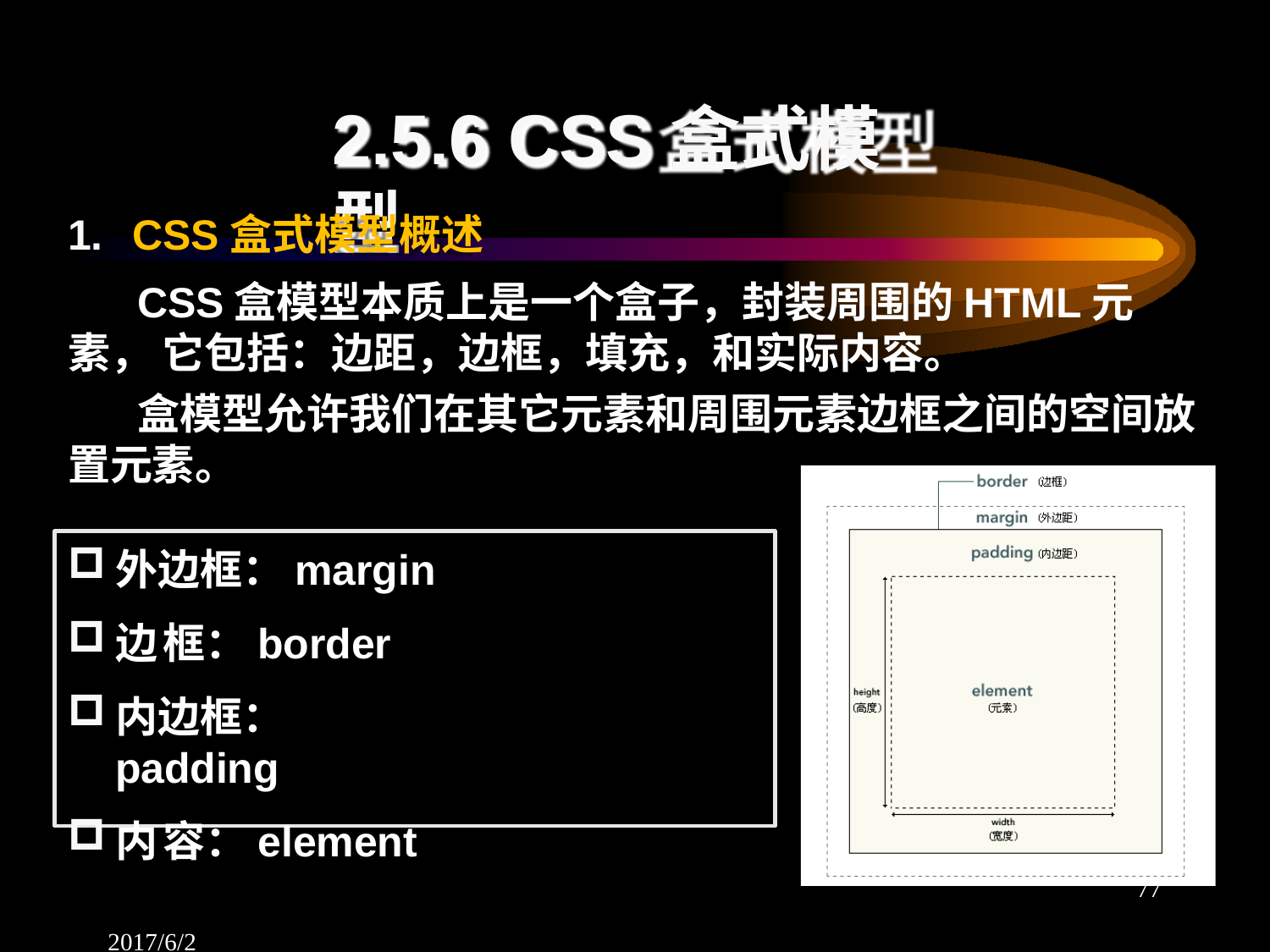

# 2.5.6 CSS盒式模型

1.	CSS盒式模型概述
CSS盒模型本质上是一个盒子，封装周围的HTML元素， 它包括：边距，边框，填充，和实际内容。
盒模型允许我们在其它元素和周围元素边框之间的空间放 置元素。

外边框：margin
边	框：border
内边框：padding
内	容：element

2017/6/2
77